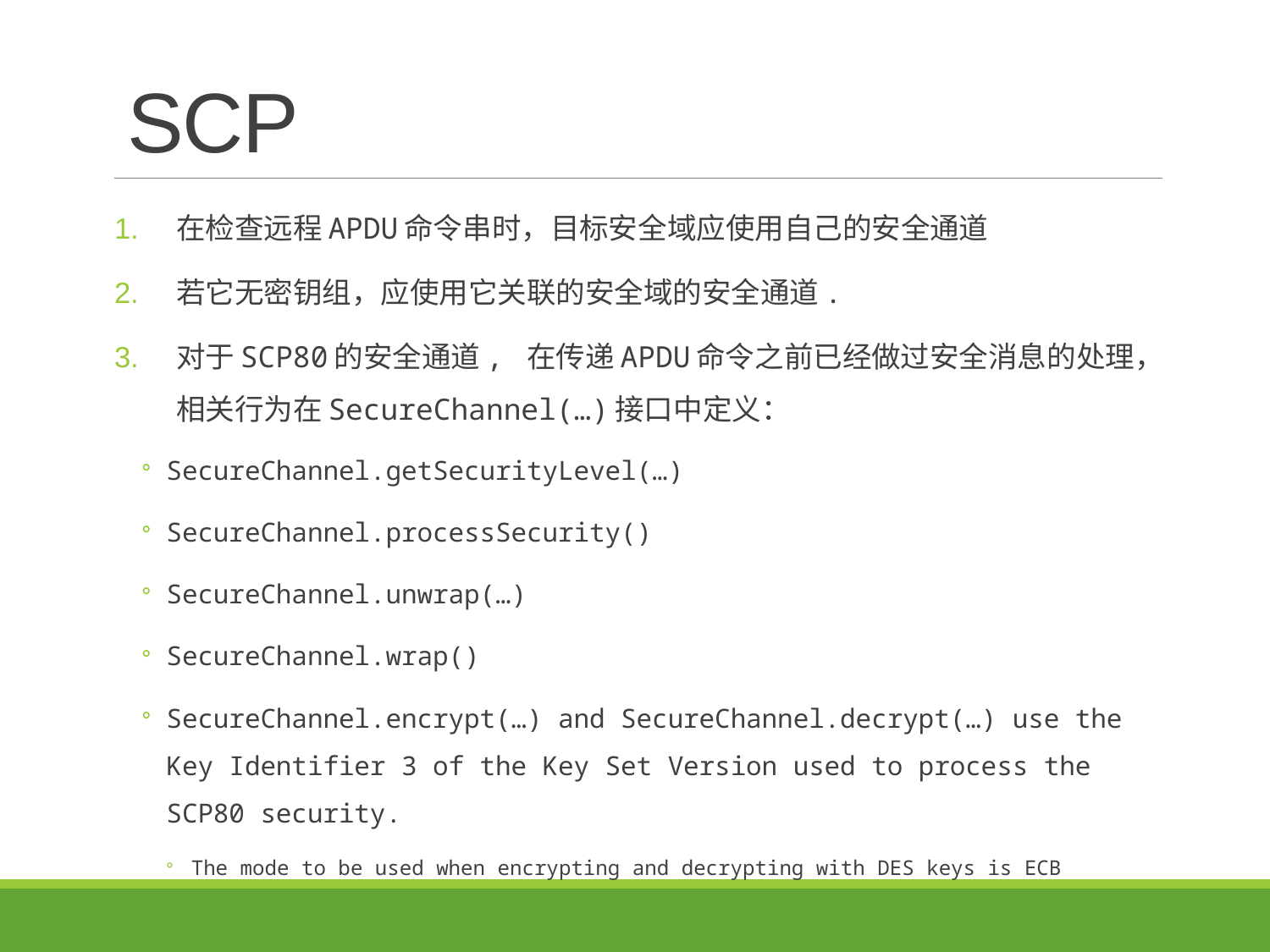

# SCP
在检查远程APDU命令串时，目标安全域应使用自己的安全通道
若它无密钥组，应使用它关联的安全域的安全通道.
对于SCP80的安全通道, 在传递APDU命令之前已经做过安全消息的处理，相关行为在SecureChannel(…)接口中定义：
SecureChannel.getSecurityLevel(…)
SecureChannel.processSecurity()
SecureChannel.unwrap(…)
SecureChannel.wrap()
SecureChannel.encrypt(…) and SecureChannel.decrypt(…) use the Key Identifier 3 of the Key Set Version used to process the SCP80 security.
The mode to be used when encrypting and decrypting with DES keys is ECB